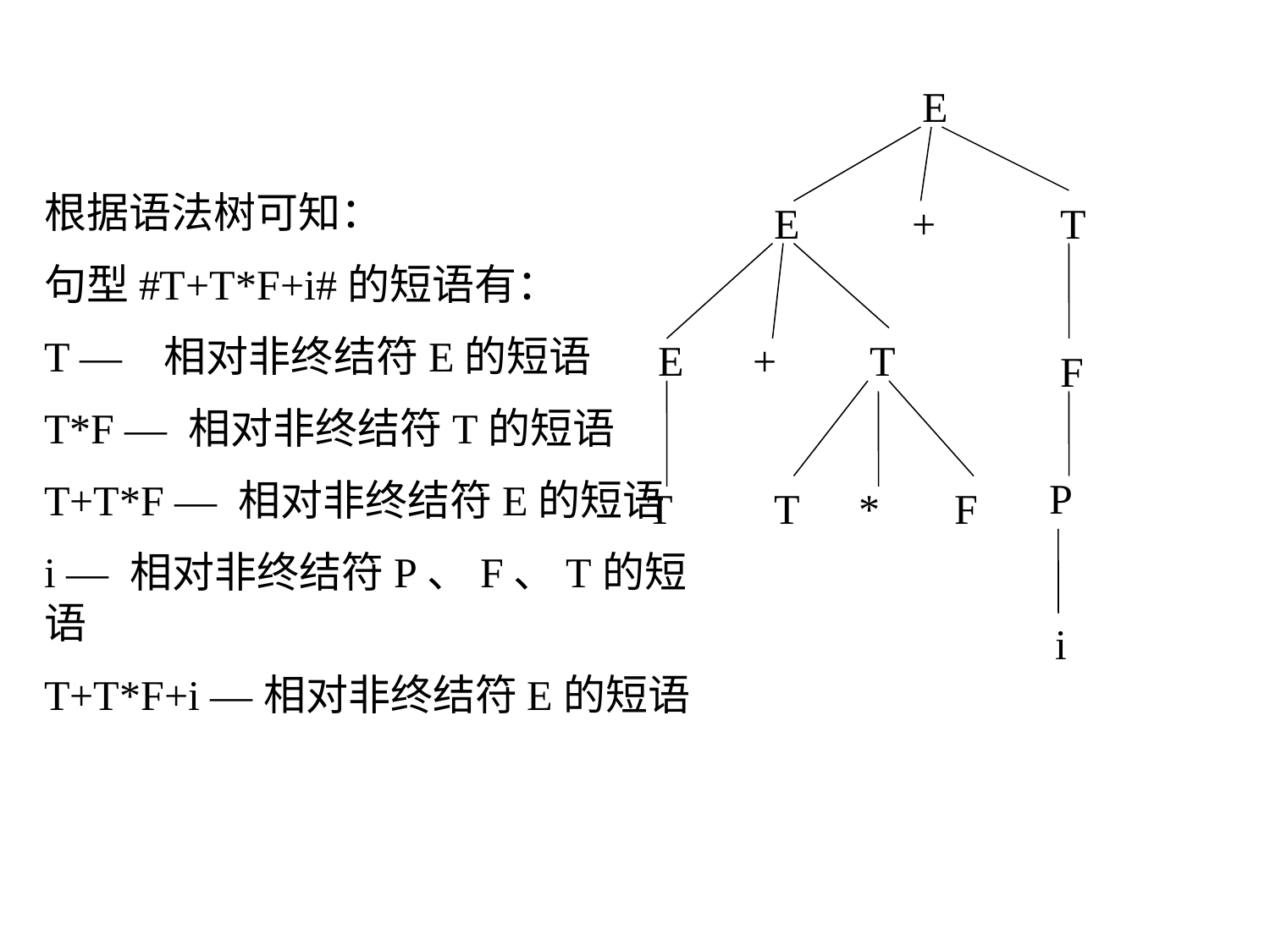

E

E
+
T

E
+
T
F

P
T
T
*
F

i
根据语法树可知：
句型#T+T*F+i#的短语有：
T —   相对非终结符E的短语
T*F — 相对非终结符T的短语
T+T*F — 相对非终结符E的短语
i — 相对非终结符P、F、T的短语
T+T*F+i —相对非终结符E的短语